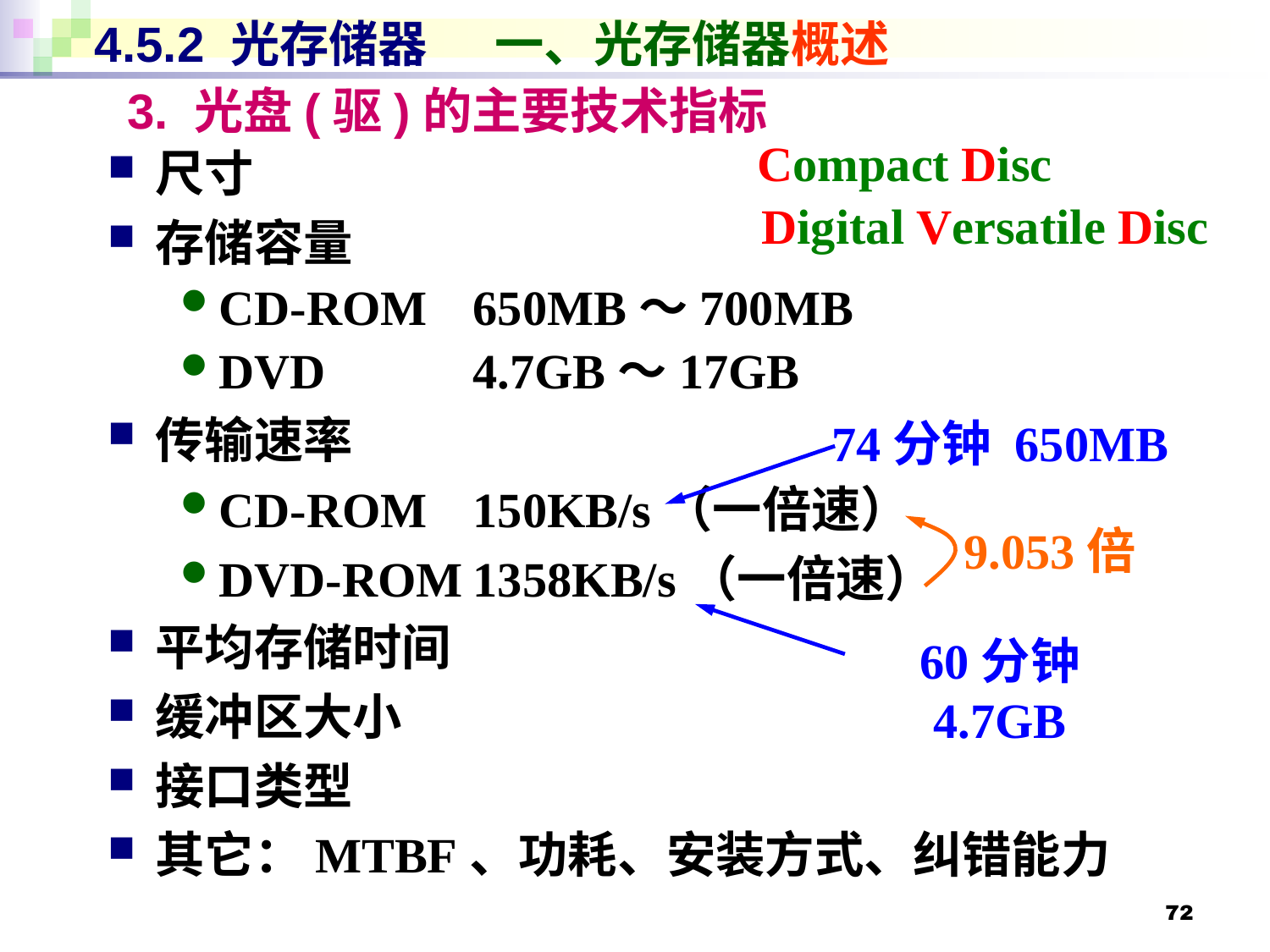

# 4.5.2 光存储器      一、光存储器概述
3. 光盘(驱)的主要技术指标
Compact Disc
尺寸
存储容量
CD-ROM	650MB～700MB
DVD		4.7GB～17GB
传输速率
CD-ROM	150KB/s（一倍速）
DVD-ROM	1358KB/s（一倍速）
平均存储时间
缓冲区大小
接口类型
其它：MTBF、功耗、安装方式、纠错能力
Digital Versatile Disc
74分钟 650MB

9.053倍

60分钟 4.7GB
72